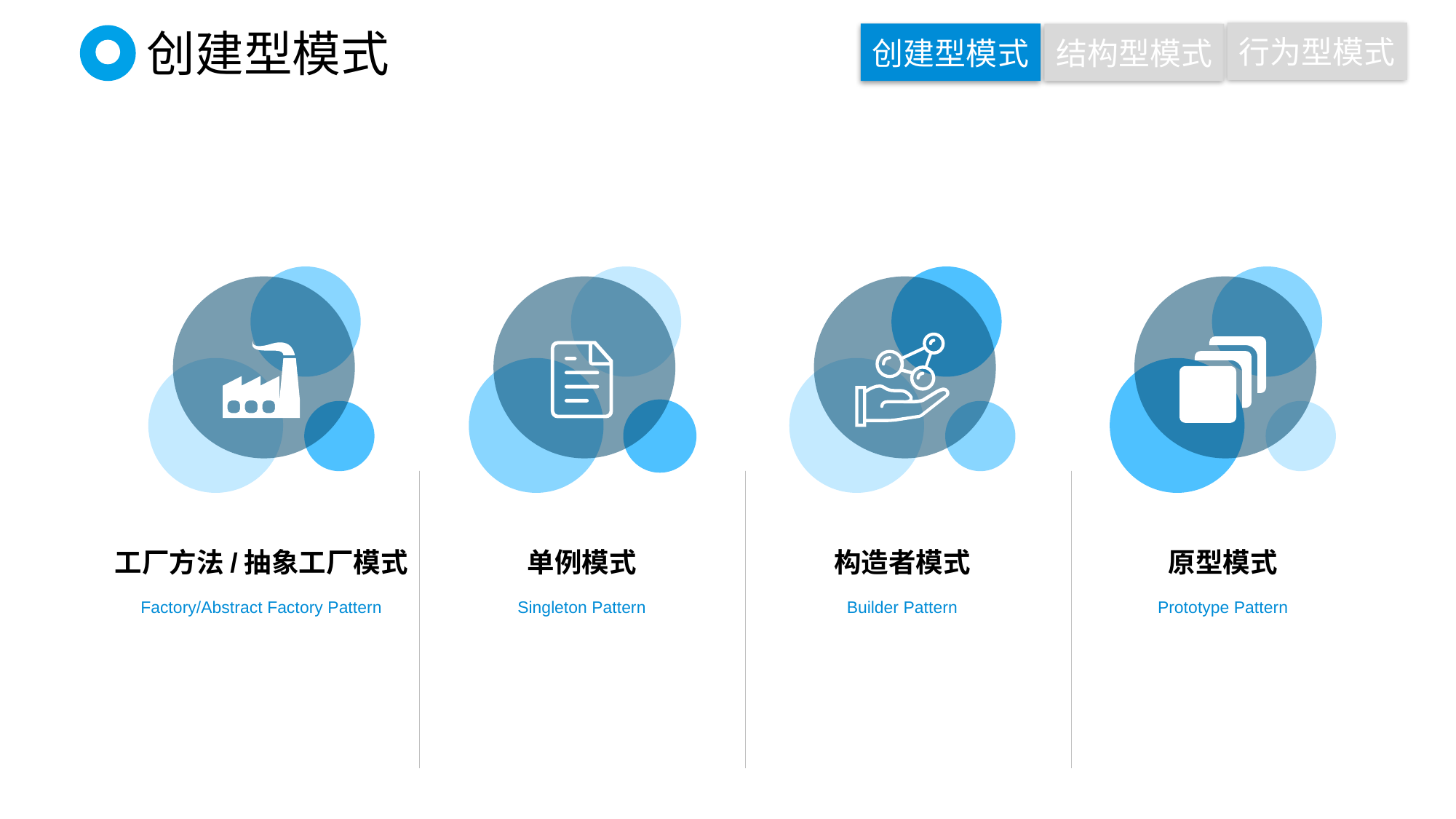

行为型模式
创建型模式
结构型模式
# 创建型模式

工厂方法/抽象工厂模式
单例模式
构造者模式
原型模式
Factory/Abstract Factory Pattern
Singleton Pattern
Builder Pattern
Prototype Pattern